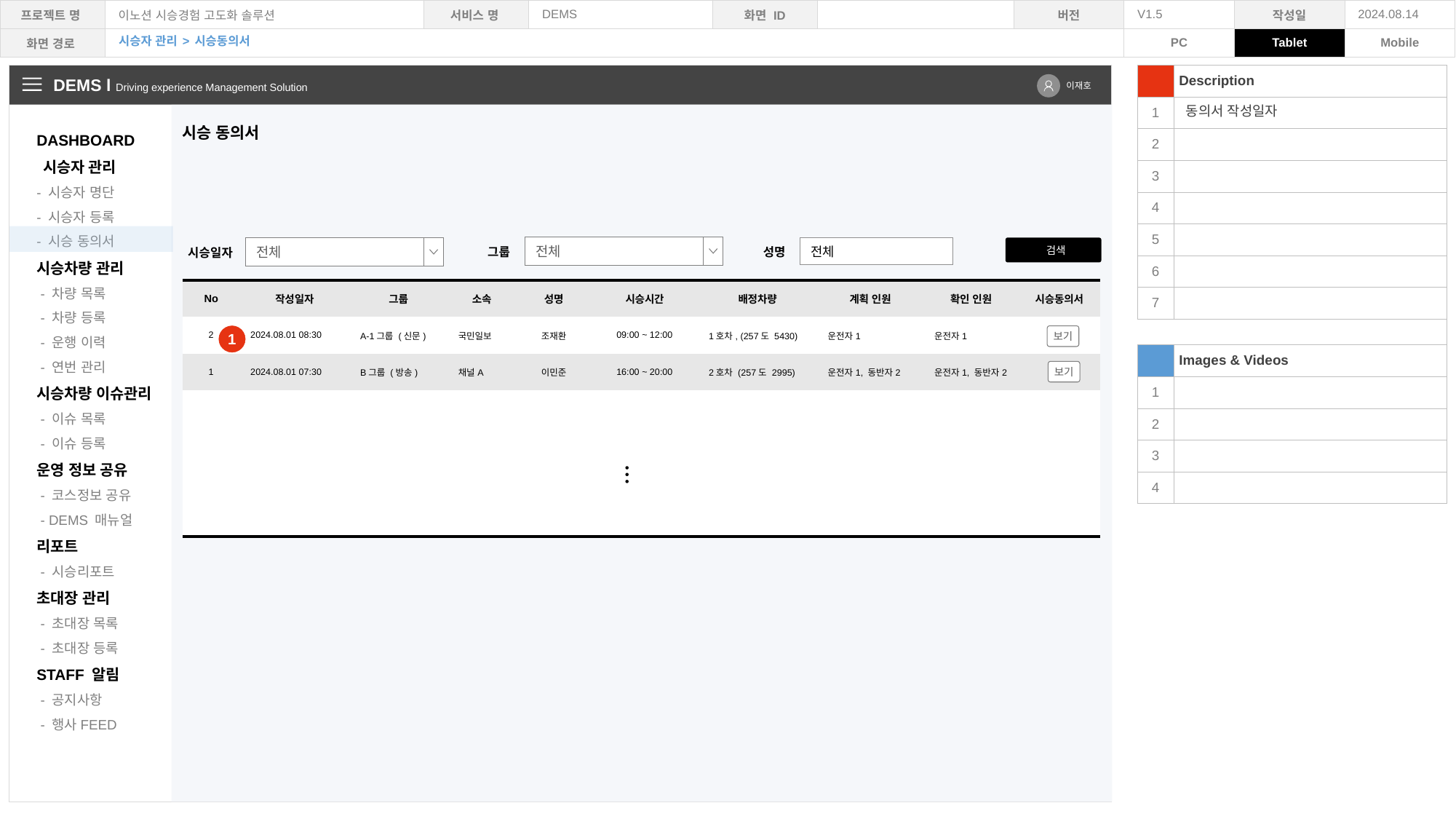

시승자 관리 > 시승동의서

|  | Description |
| --- | --- |
| 1 | 동의서 작성일자 |
| 2 |  |
| 3 |  |
| 4 |  |
| 5 |  |
| 6 |  |
| 7 |  |
|  |  |
|  | Images & Videos |
| 1 |  |
| 2 |  |
| 3 |  |
| 4 |  |

DEMS l Driving experience Management Solution

이재호

DASHBOARD
 시승자 관리
- 시승자 명단
- 시승자 등록
- 시승 동의서
시승차량 관리
 - 차량 목록
 - 차량 등록
 - 운행 이력
 - 연번 관리
시승차량 이슈관리
 - 이슈 목록
 - 이슈 등록
운영 정보 공유
 - 코스정보 공유
 - DEMS 매뉴얼
리포트
 - 시승리포트
초대장 관리
 - 초대장 목록
 - 초대장 등록
STAFF 알림
 - 공지사항
 - 행사FEED

시승 동의서

전체

전체

전체
 검색
그룹
성명
시승일자
| No | 작성일자 | 그룹 | 소속 | 성명 | 시승시간 | 배정차량 | 계획 인원 | 확인 인원 | 시승동의서 |
| --- | --- | --- | --- | --- | --- | --- | --- | --- | --- |
| 2 | 2024.08.01 08:30 | A-1그룹 (신문) | 국민일보 | 조재환 | 09:00 ~ 12:00 | 1호차, (257도 5430) | 운전자1 | 운전자1 |  |
| 1 | 2024.08.01 07:30 | B그룹 (방송) | 채널A | 이민준 | 16:00 ~ 20:00 | 2호차 (257도 2995) | 운전자1, 동반자2 | 운전자1, 동반자2 |  |
|  |  |  |  |  |  |  |  |  |  |
1
보기
보기
…